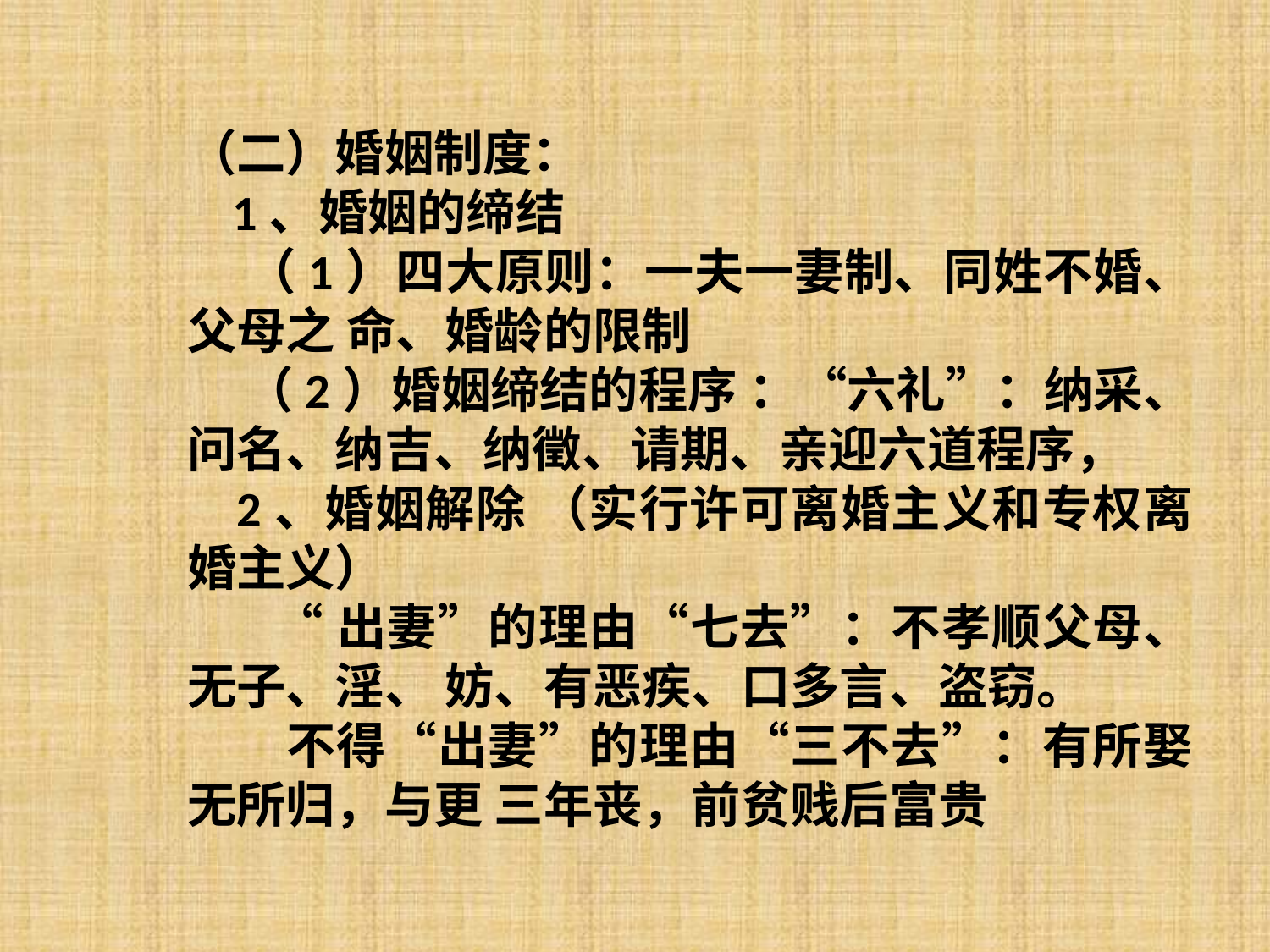

（二）婚姻制度：
    1、婚姻的缔结
    （1）四大原则：一夫一妻制、同姓不婚、父母之 命、婚龄的限制
    （2）婚姻缔结的程序 ：“六礼”：纳采、问名、纳吉、纳徵、请期、亲迎六道程序，
    2、婚姻解除 （实行许可离婚主义和专权离婚主义）
       “出妻”的理由“七去”：不孝顺父母、无子、淫、 妨、有恶疾、口多言、盗窃。
       不得“出妻”的理由“三不去”：有所娶无所归，与更 三年丧，前贫贱后富贵